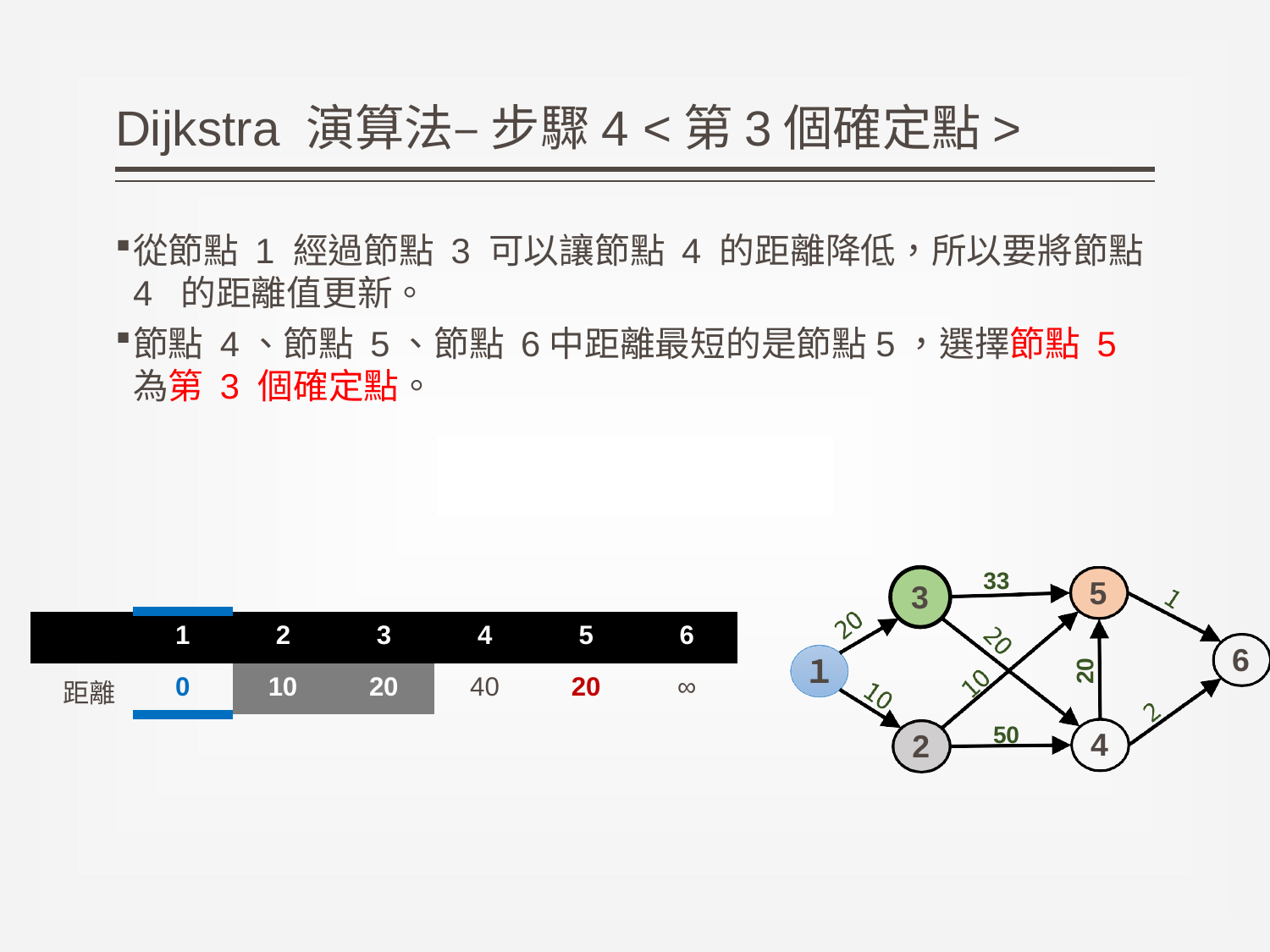

# Dijkstra 演算法– 步驟4 <第3個確定點>
從節點 1 經過節點 3 可以讓節點 4 的距離降低，所以要將節點4  的距離值更新。
節點 4、節點 5、節點 6中距離最短的是節點5，選擇節點 5 為第 3 個確定點。

33

5
3
|  | 1 | 2 | 3 | 4 | 5 | 6 |
| --- | --- | --- | --- | --- | --- | --- |
| 距離 | 0 | 10 | 20 | 40 | 20 | ∞ |
6

１
20
50
4
2